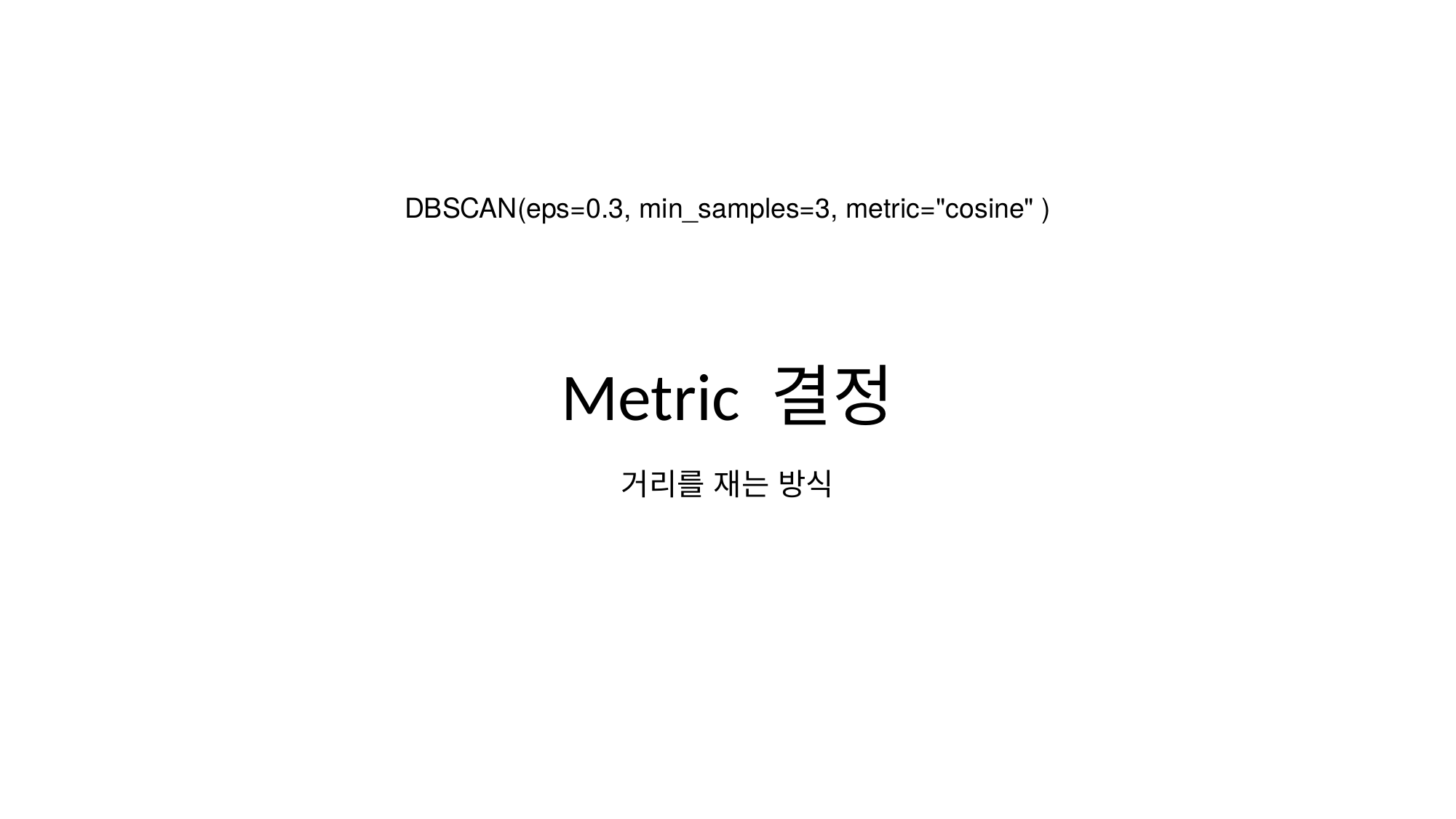

DBSCAN(eps=0.3, min_samples=3, metric="cosine" )
Metric 결정
거리를 재는 방식